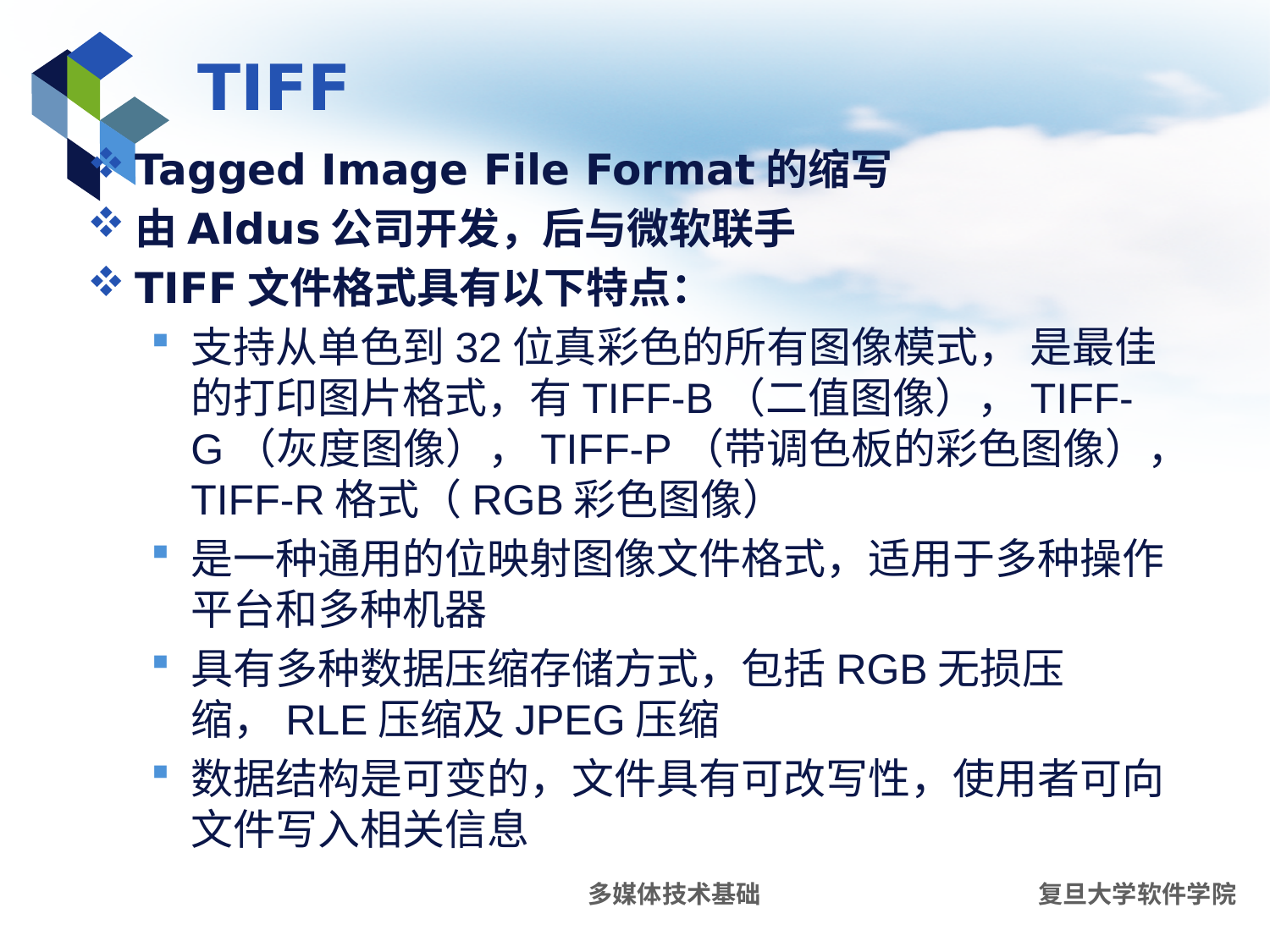

# TIFF
Tagged Image File Format的缩写
由Aldus公司开发，后与微软联手
TIFF文件格式具有以下特点：
支持从单色到32位真彩色的所有图像模式， 是最佳的打印图片格式，有TIFF-B（二值图像），TIFF-G（灰度图像），TIFF-P（带调色板的彩色图像），TIFF-R格式（RGB彩色图像）
是一种通用的位映射图像文件格式，适用于多种操作平台和多种机器
具有多种数据压缩存储方式，包括RGB无损压缩，RLE压缩及JPEG压缩
数据结构是可变的，文件具有可改写性，使用者可向文件写入相关信息
多媒体技术基础